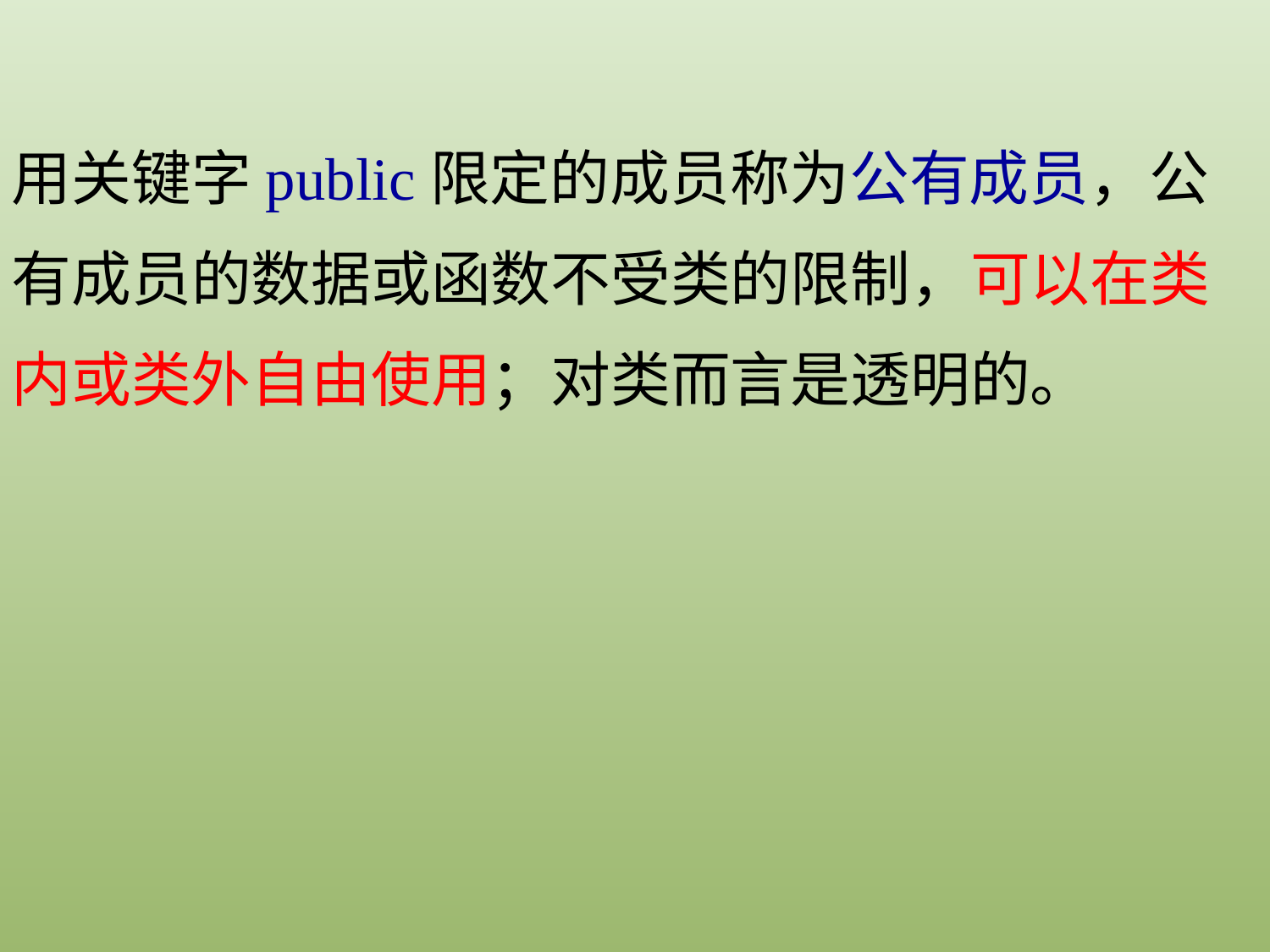

用关键字public限定的成员称为公有成员，公有成员的数据或函数不受类的限制，可以在类内或类外自由使用；对类而言是透明的。
598